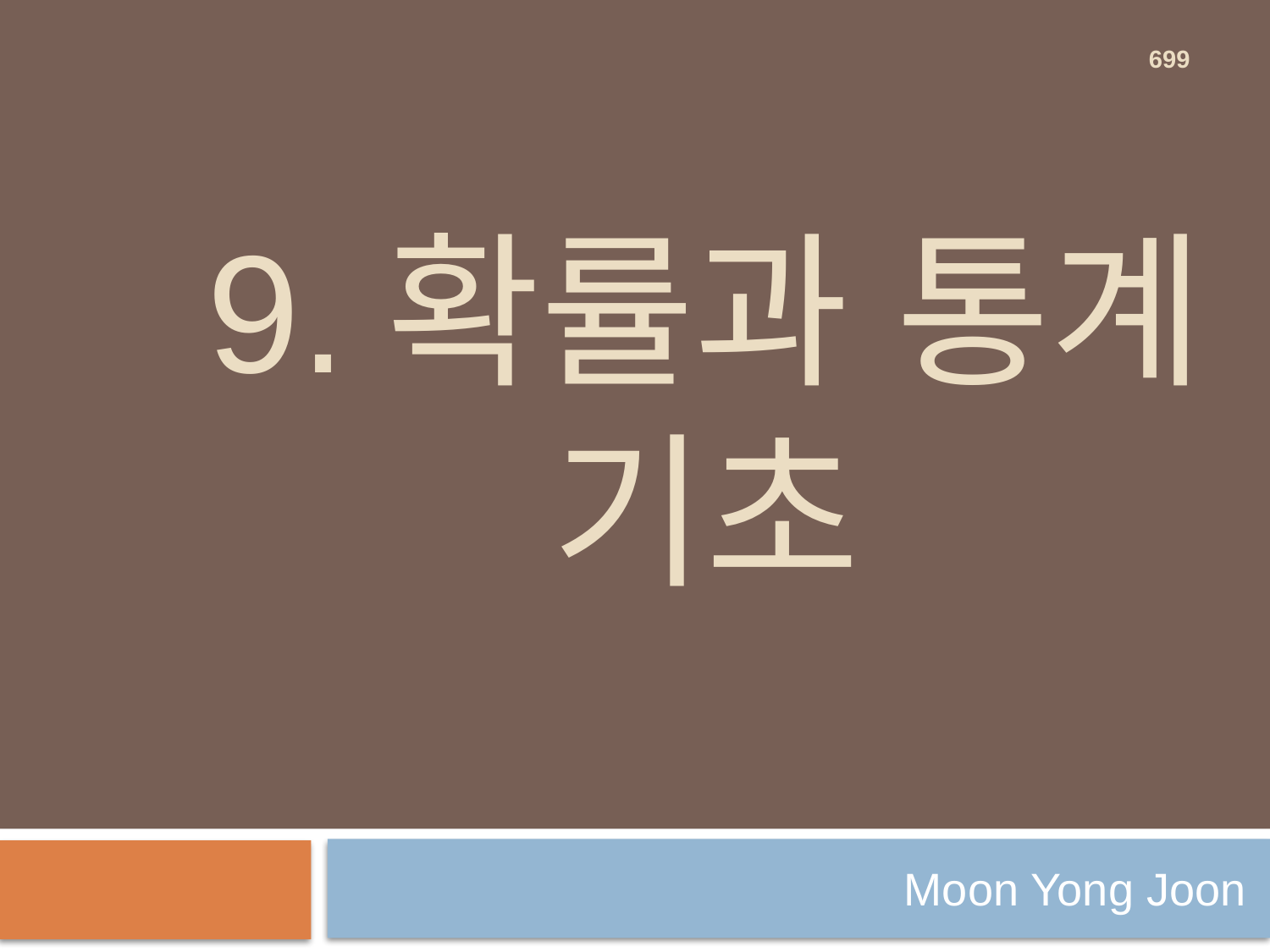

699
# 9.확률과 통계 기초
Moon Yong Joon